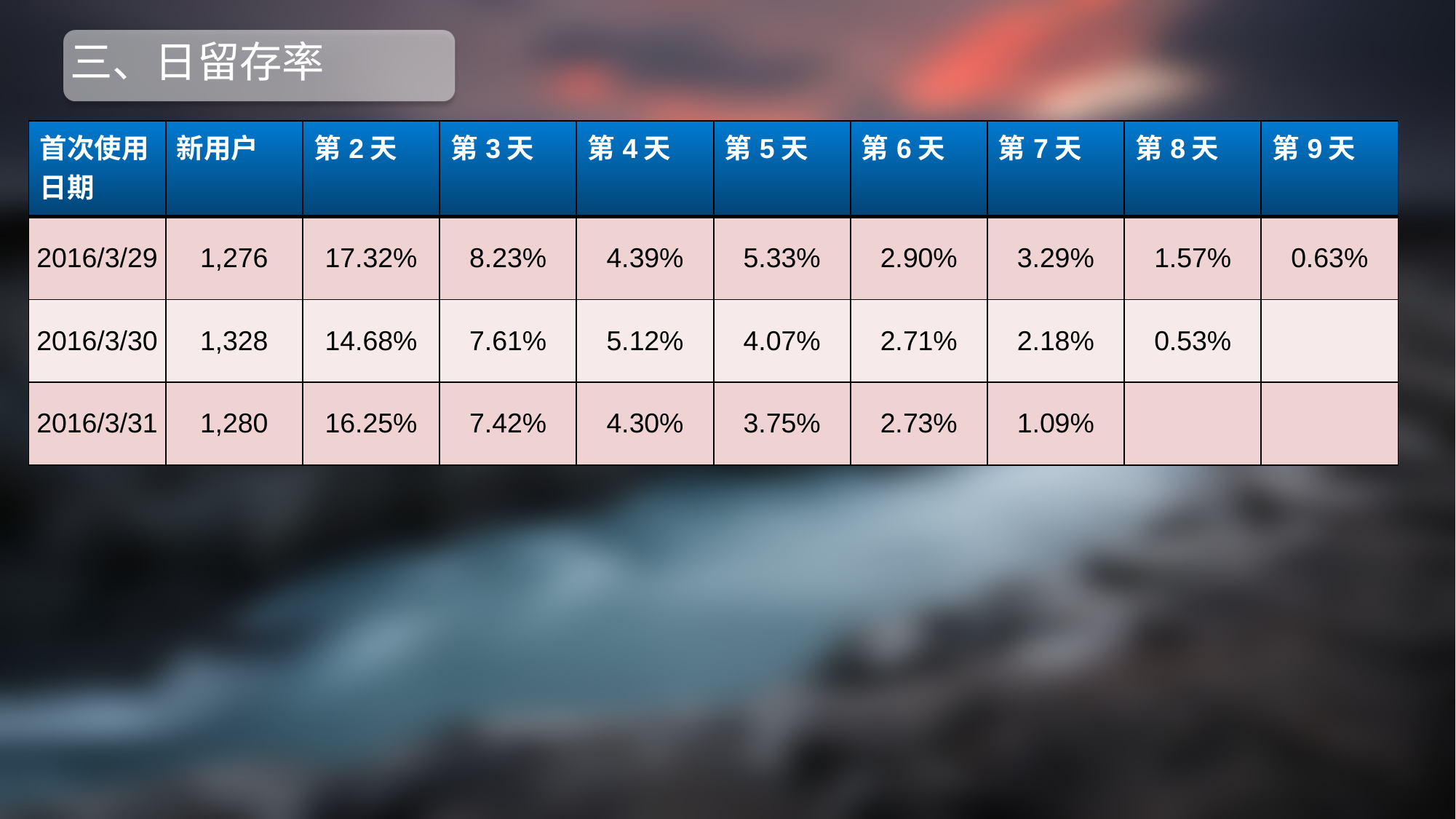

# 三、日留存率
| 首次使用日期 | 新用户 | 第2天 | 第3天 | 第4天 | 第5天 | 第6天 | 第7天 | 第8天 | 第9天 |
| --- | --- | --- | --- | --- | --- | --- | --- | --- | --- |
| 2016/3/29 | 1,276 | 17.32% | 8.23% | 4.39% | 5.33% | 2.90% | 3.29% | 1.57% | 0.63% |
| 2016/3/30 | 1,328 | 14.68% | 7.61% | 5.12% | 4.07% | 2.71% | 2.18% | 0.53% |  |
| 2016/3/31 | 1,280 | 16.25% | 7.42% | 4.30% | 3.75% | 2.73% | 1.09% |  |  |